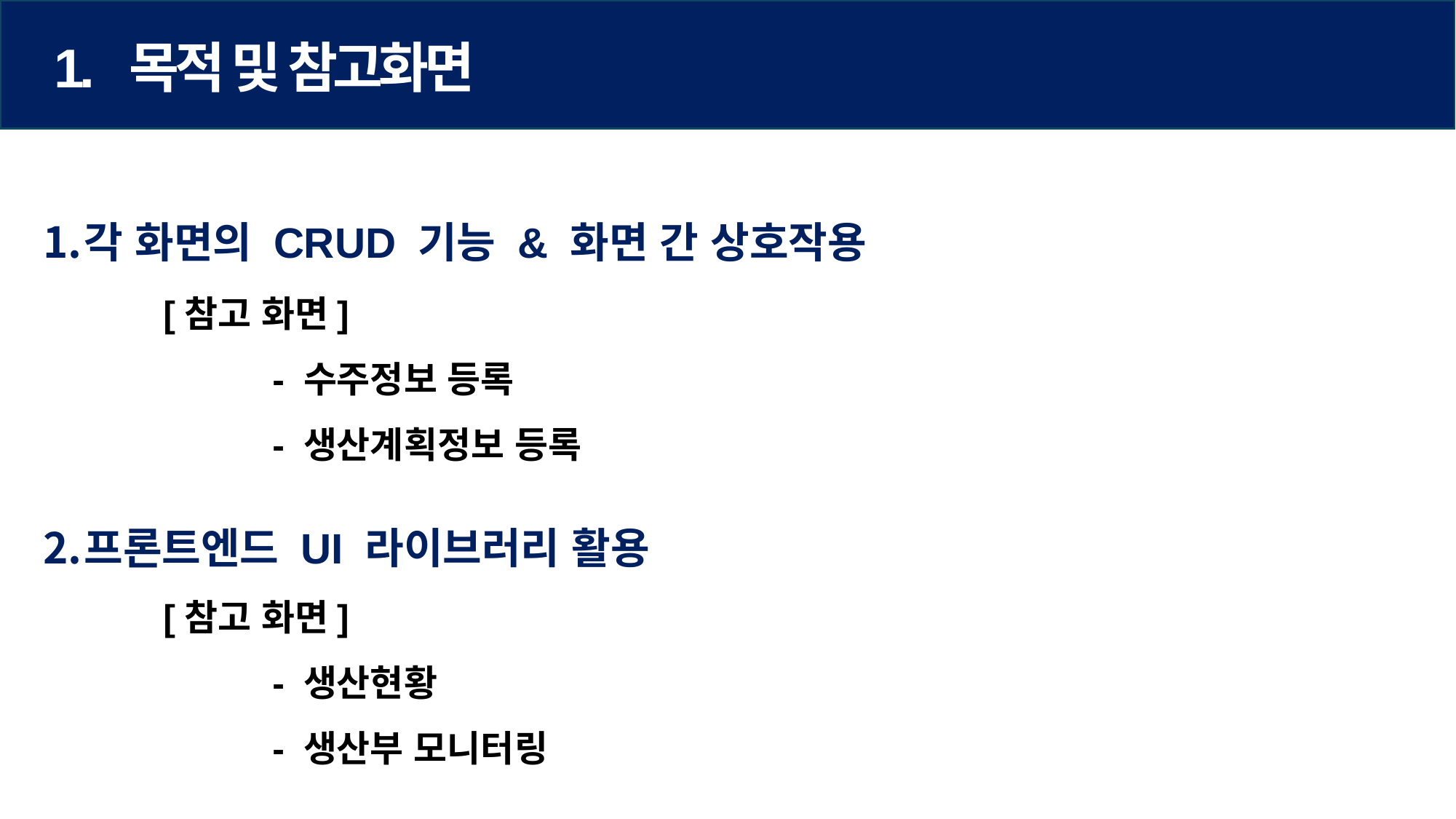

1.  목적 및 참고화면
각 화면의 CRUD 기능 & 화면 간 상호작용

프론트엔드 UI 라이브러리 활용
[참고 화면]
	- 수주정보 등록
	- 생산계획정보 등록
[참고 화면]
	- 생산현황
	- 생산부 모니터링